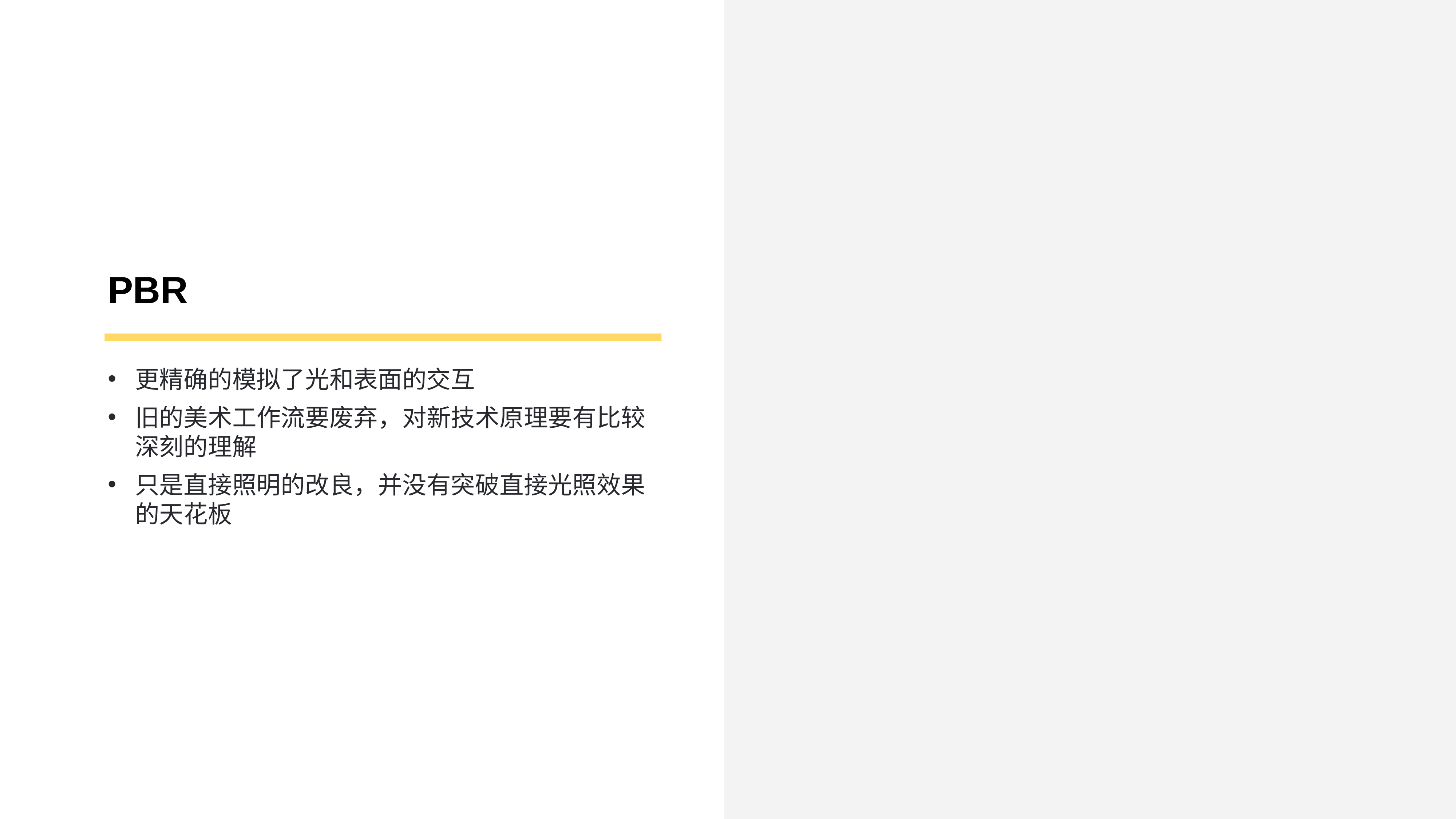

PBR

更精确的模拟了光和表面的交互
旧的美术工作流要废弃，对新技术原理要有比较深刻的理解
只是直接照明的改良，并没有突破直接光照效果的天花板